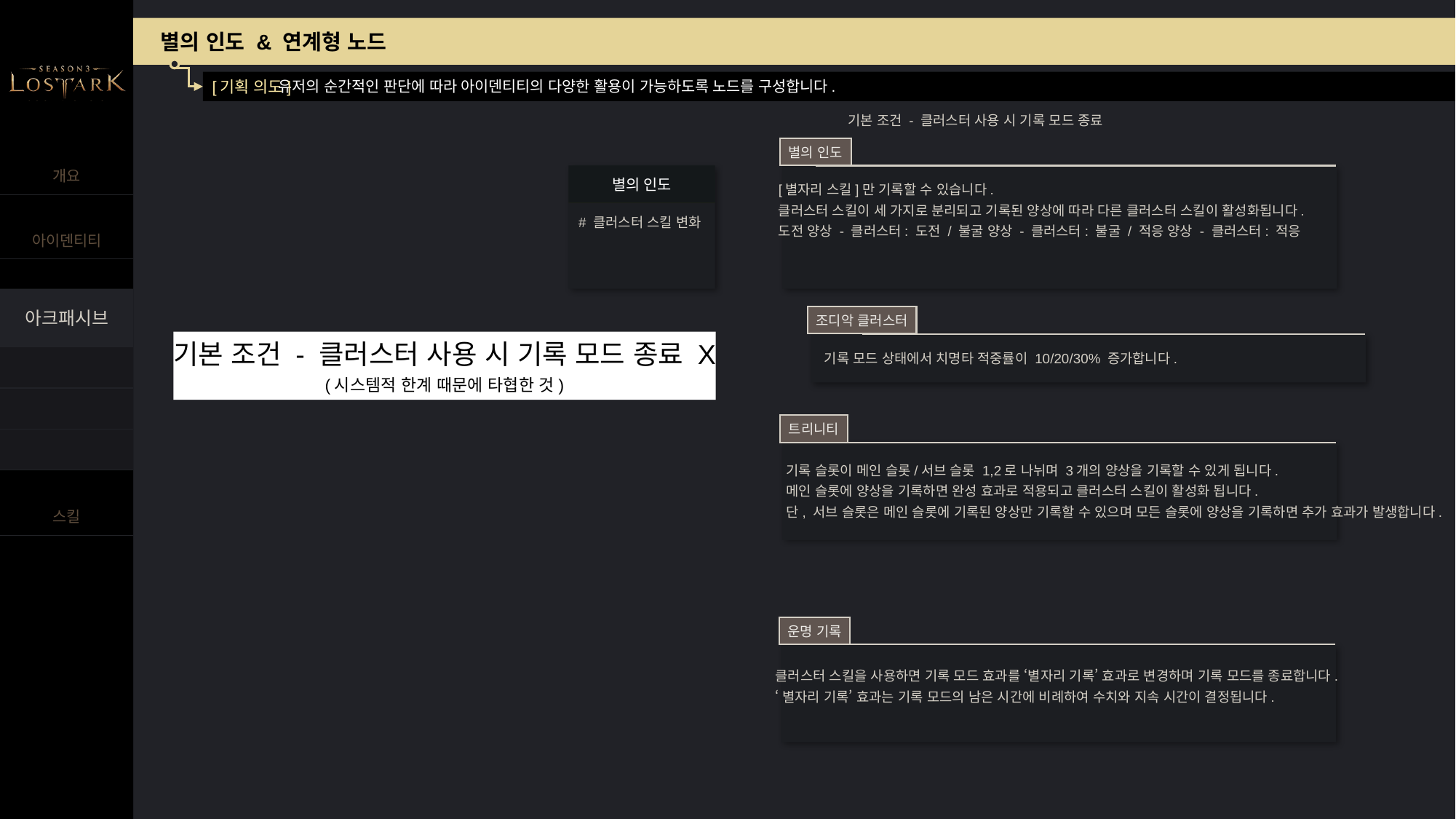

별의 인도 & 연계형 노드

유저의 순간적인 판단에 따라 아이덴티티의 다양한 활용이 가능하도록 노드를 구성합니다.
[기획 의도]
기본 조건 - 클러스터 사용 시 기록 모드 종료
별의 인도

[별자리 스킬]만 기록할 수 있습니다.
클러스터 스킬이 세 가지로 분리되고 기록된 양상에 따라 다른 클러스터 스킬이 활성화됩니다.
도전 양상 - 클러스터: 도전 / 불굴 양상 - 클러스터: 불굴 / 적응 양상 - 클러스터: 적응

별의 인도
# 클러스터 스킬 변화
조디악 클러스터

기본 조건 - 클러스터 사용 시 기록 모드 종료 X
(시스템적 한계 때문에 타협한 것)
기록 모드 상태에서 치명타 적중률이 10/20/30% 증가합니다.
트리니티

기록 슬롯이 메인 슬롯/서브 슬롯 1,2로 나뉘며 3개의 양상을 기록할 수 있게 됩니다.
메인 슬롯에 양상을 기록하면 완성 효과로 적용되고 클러스터 스킬이 활성화 됩니다.
단, 서브 슬롯은 메인 슬롯에 기록된 양상만 기록할 수 있으며 모든 슬롯에 양상을 기록하면 추가 효과가 발생합니다.

운명 기록

클러스터 스킬을 사용하면 기록 모드 효과를 ‘별자리 기록’ 효과로 변경하며 기록 모드를 종료합니다.
‘별자리 기록’ 효과는 기록 모드의 남은 시간에 비례하여 수치와 지속 시간이 결정됩니다.